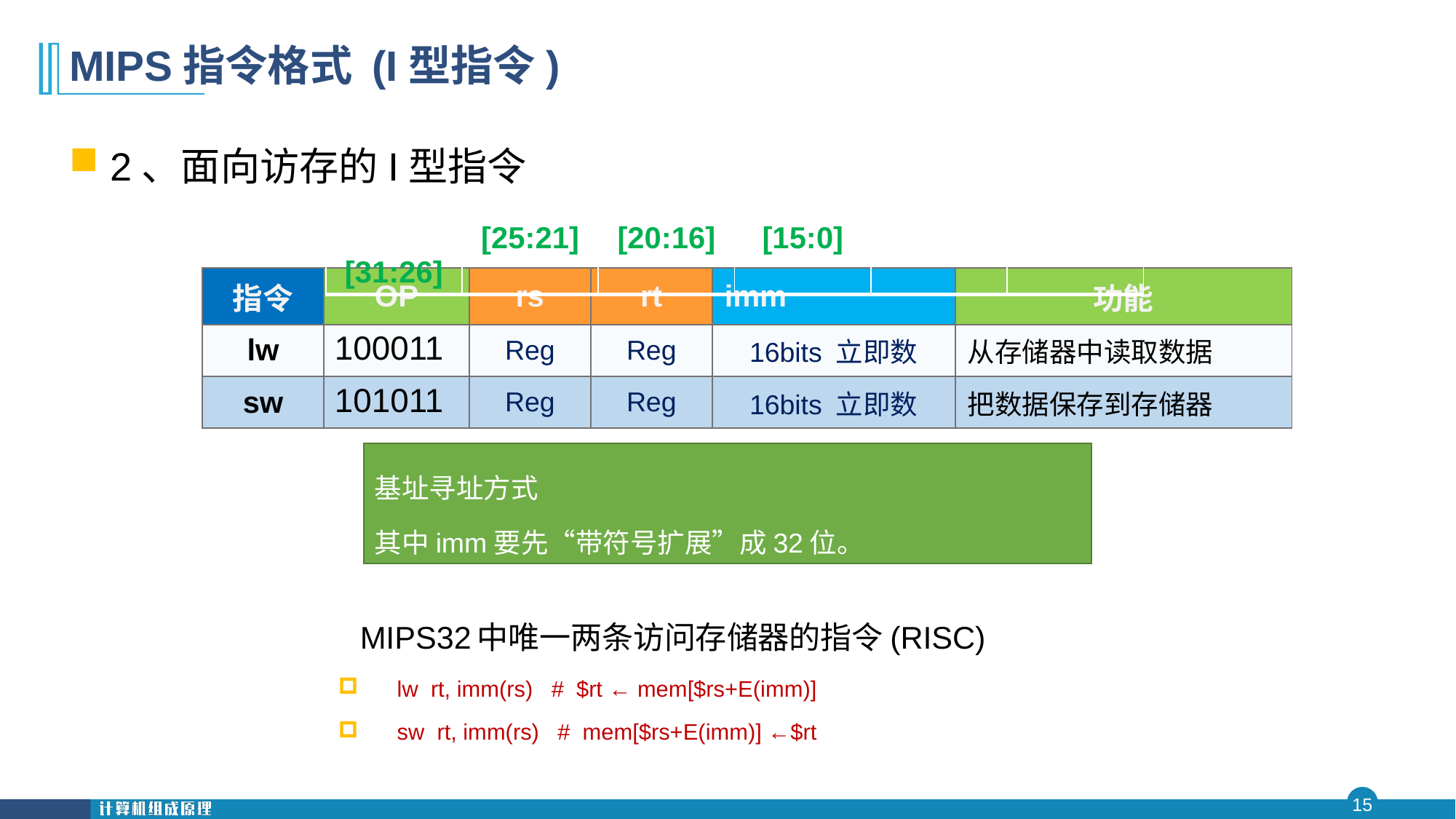

# MIPS指令格式 (I型指令)
2、面向访存的I型指令
| [31:26] | [25:21] | [20:16] | [15:0] |  |  |
| --- | --- | --- | --- | --- | --- |
| 指令 | OP | rs | rt | imm | 功能 |
| --- | --- | --- | --- | --- | --- |
| lw | 100011 | Reg | Reg | 16bits 立即数 | 从存储器中读取数据 |
| sw | 101011 | Reg | Reg | 16bits 立即数 | 把数据保存到存储器 |
基址寻址方式
其中imm要先“带符号扩展”成32位。
MIPS32中唯一两条访问存储器的指令(RISC)
lw  rt, imm(rs)   #  $rt ← mem[$rs+E(imm)]
sw  rt, imm(rs)   #  mem[$rs+E(imm)] ←$rt